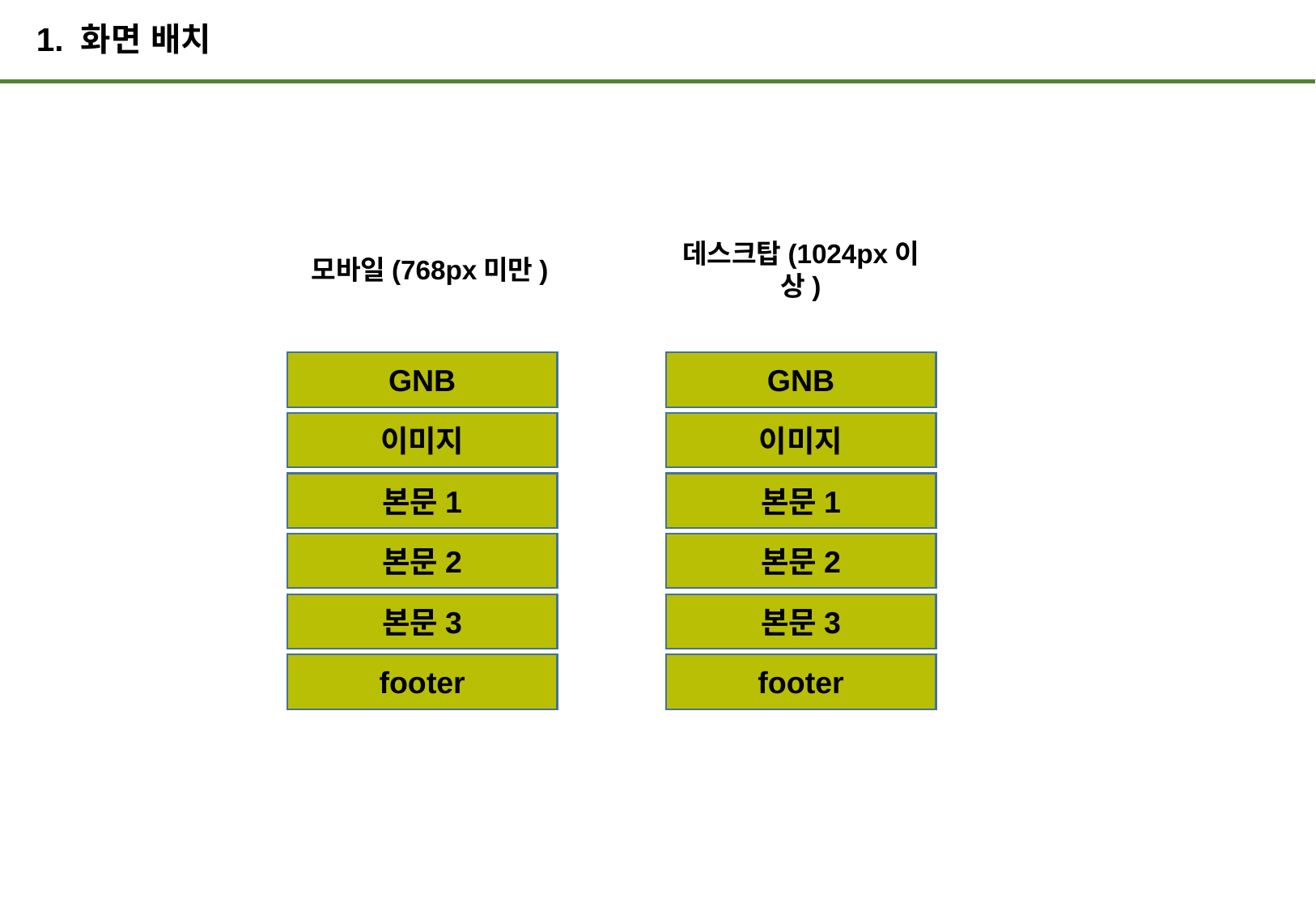

# 1. 화면 배치

모바일(768px미만)
데스크탑(1024px이상)
GNB
GNB
이미지
이미지
본문1
본문1
본문2
본문2
본문3
본문3
footer
footer